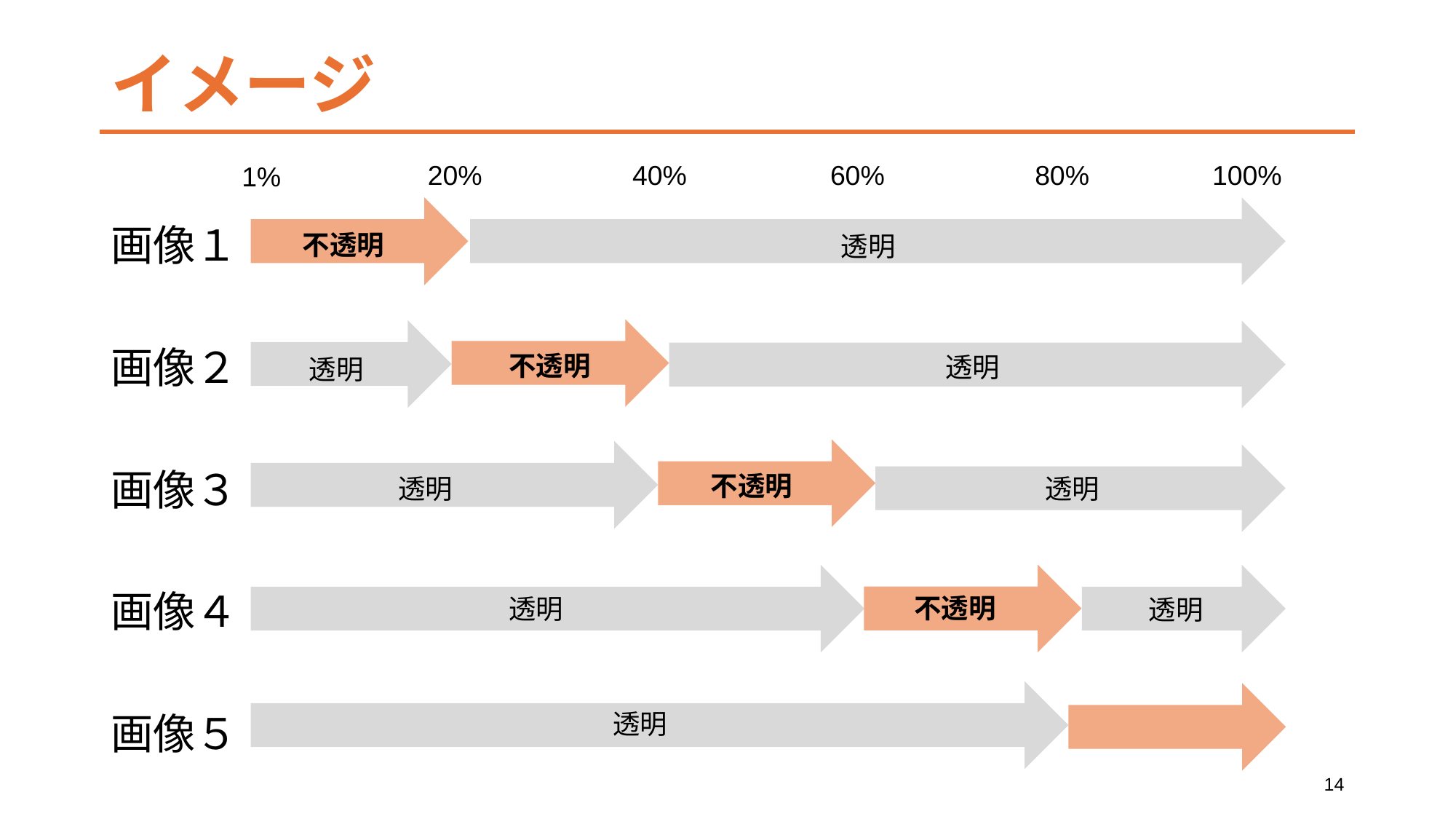

# イメージ
20%
40%
60%
80%
100%
1%

画像１

画像２

画像３

画像４

画像５
不透明
透明

不透明
透明
透明

不透明
透明
透明

不透明
透明
透明

透明
14